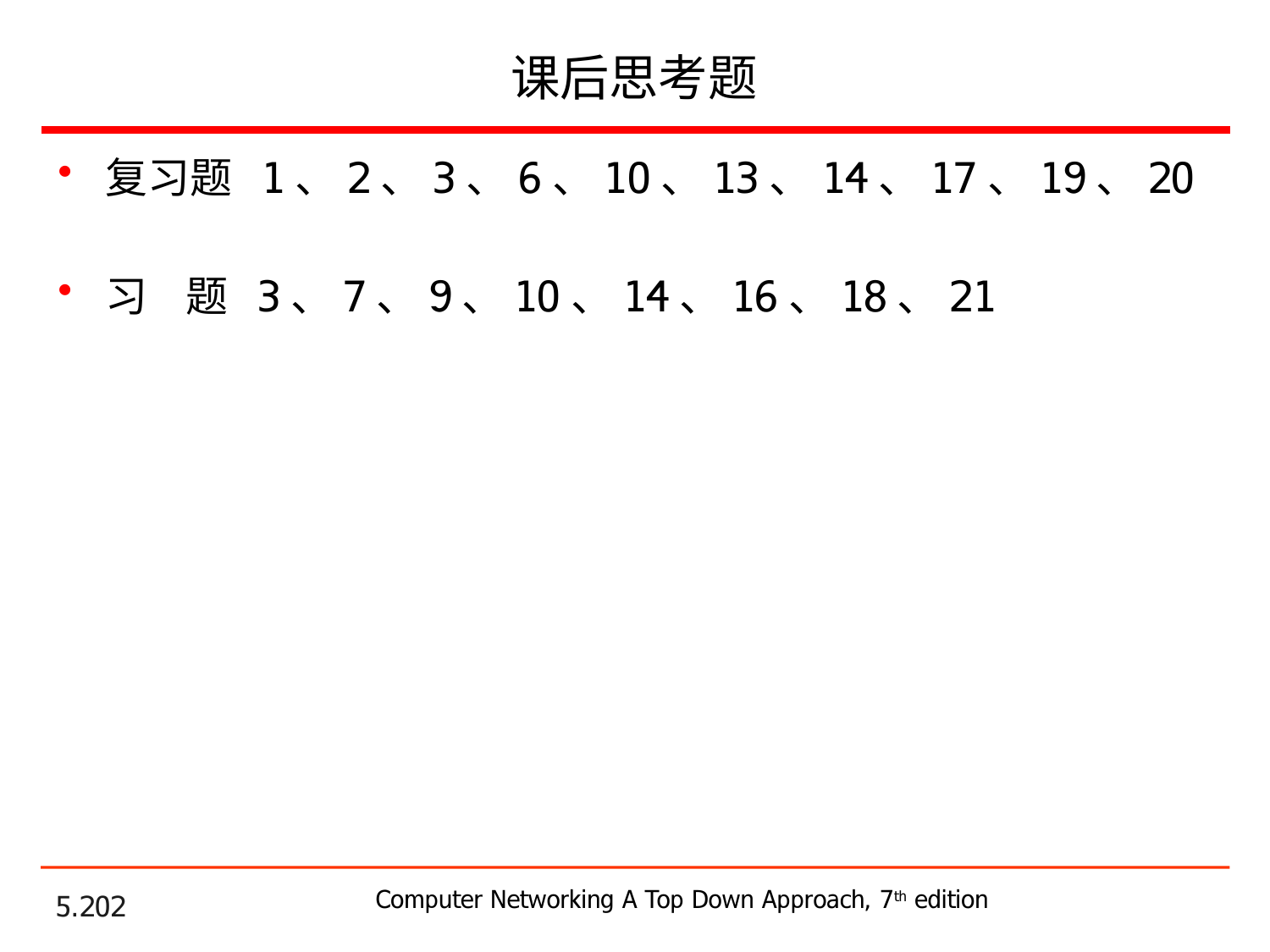

# 课后思考题
复习题  1、2、3、6、10、13、14、17、19、20

习    题  3、7、9、10、14、16、18、21